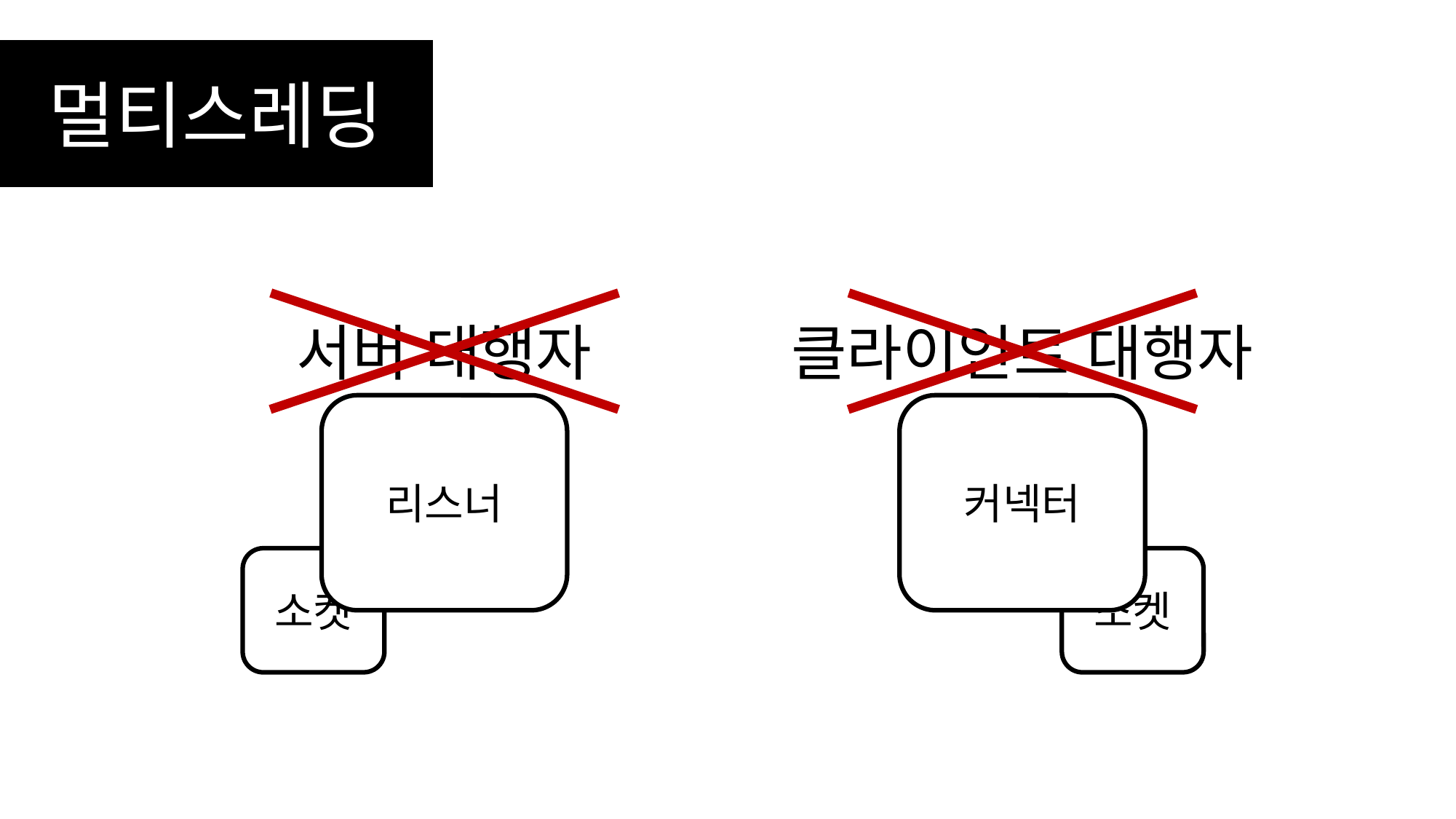

멀티스레딩
서버 대행자
클라이언트 대행자
리스너
커넥터
소켓
소켓